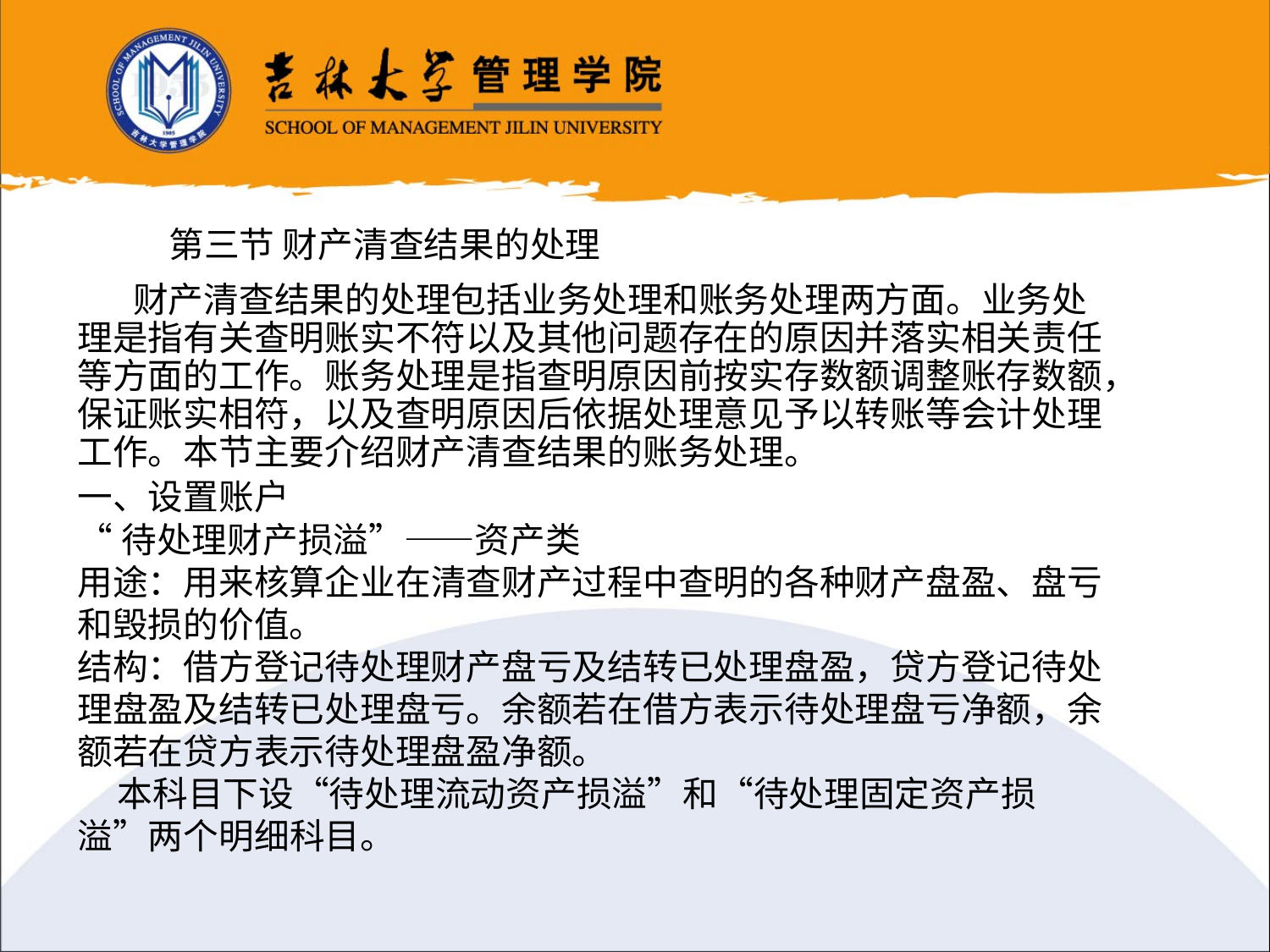

第三节 财产清查结果的处理
      财产清查结果的处理包括业务处理和账务处理两方面。业务处理是指有关查明账实不符以及其他问题存在的原因并落实相关责任等方面的工作。账务处理是指查明原因前按实存数额调整账存数额，保证账实相符，以及查明原因后依据处理意见予以转账等会计处理工作。本节主要介绍财产清查结果的账务处理。
一、设置账户
“待处理财产损溢”——资产类
用途：用来核算企业在清查财产过程中查明的各种财产盘盈、盘亏和毁损的价值。
结构：借方登记待处理财产盘亏及结转已处理盘盈，贷方登记待处理盘盈及结转已处理盘亏。余额若在借方表示待处理盘亏净额，余额若在贷方表示待处理盘盈净额。
    本科目下设“待处理流动资产损溢”和“待处理固定资产损溢”两个明细科目。

159